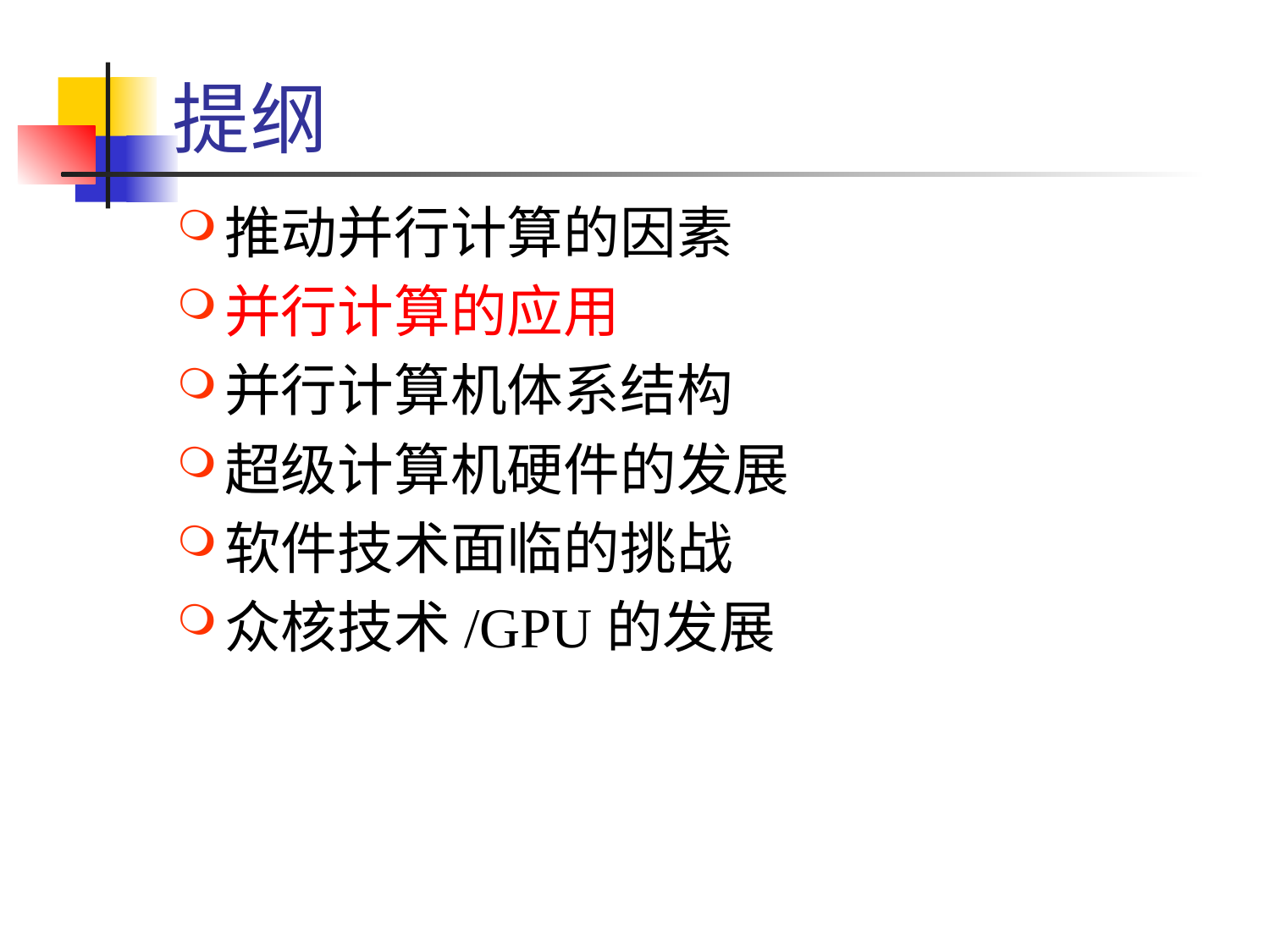

# 提纲
推动并行计算的因素
并行计算的应用
并行计算机体系结构
超级计算机硬件的发展
软件技术面临的挑战
众核技术/GPU的发展